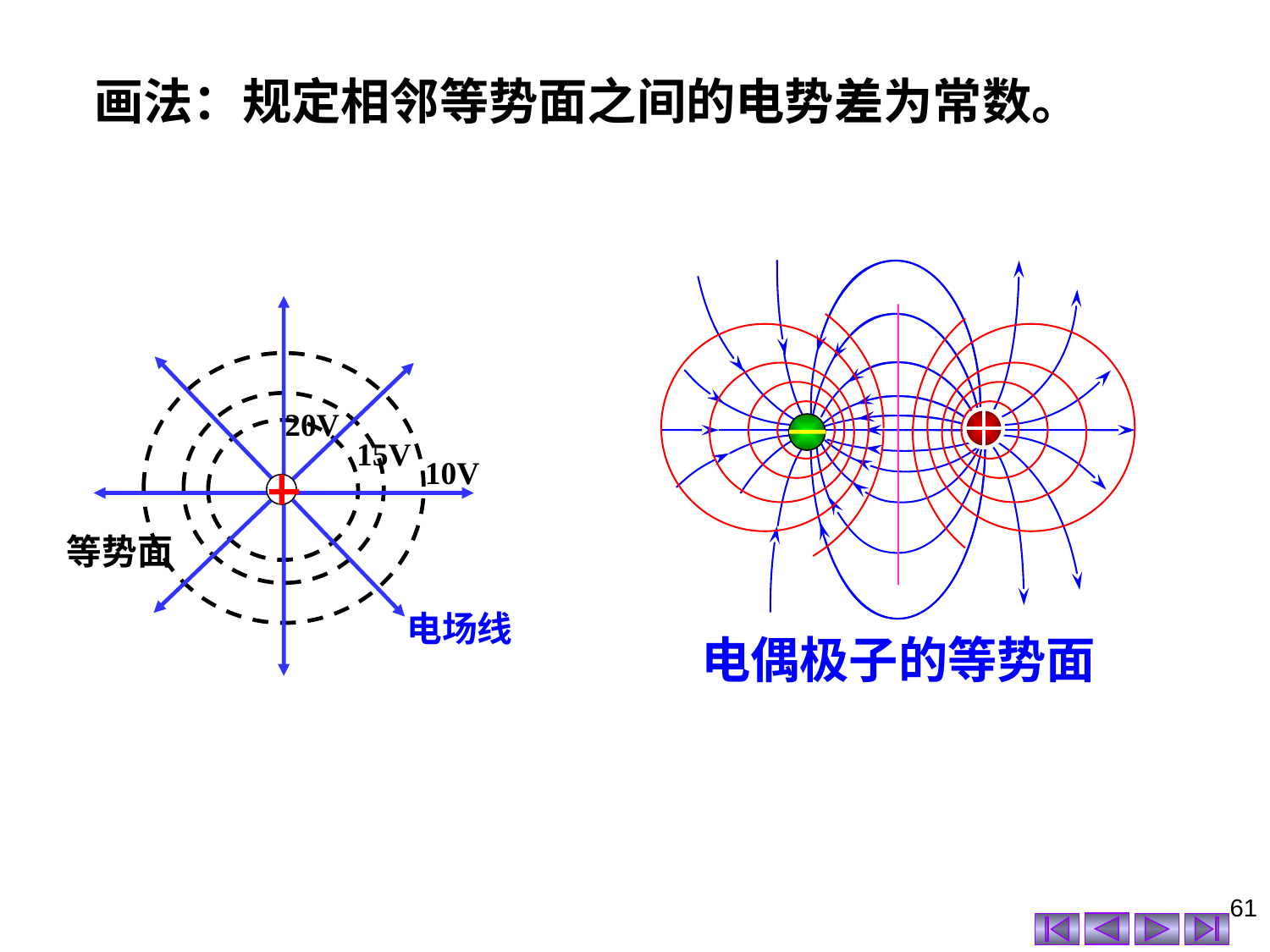

画法：规定相邻等势面之间的电势差为常数。

电偶极子的等势面

20V

15V
10V

等势面
电场线
61